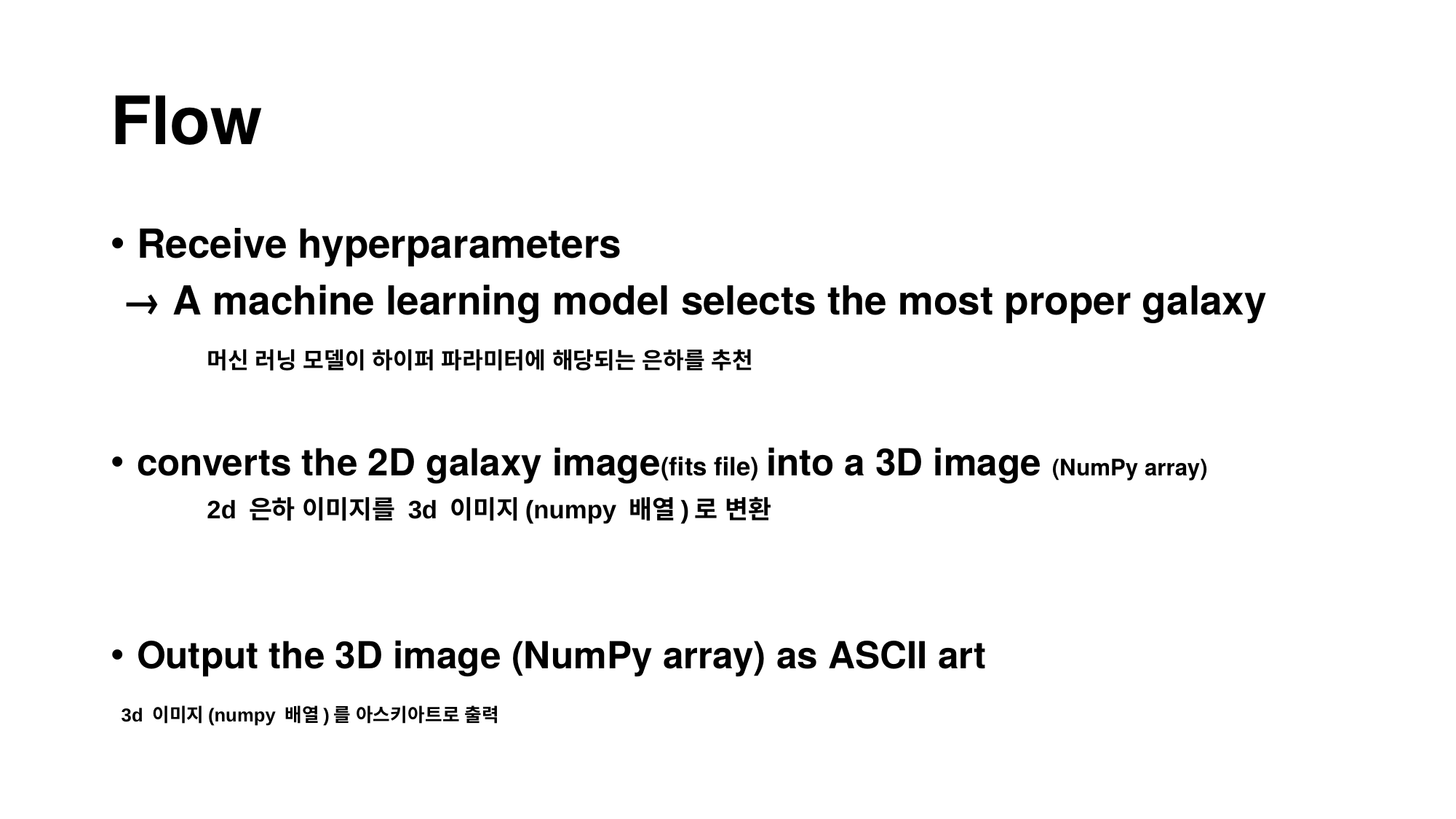

# Flow
Receive hyperparameters
 → A machine learning model selects the most proper galaxy
	머신 러닝 모델이 하이퍼 파라미터에 해당되는 은하를 추천

converts the 2D galaxy image(fits file) into a 3D image (NumPy array)
	2d 은하 이미지를 3d 이미지(numpy 배열)로 변환

Output the 3D image (NumPy array) as ASCII art
 3d 이미지(numpy 배열)를 아스키아트로 출력